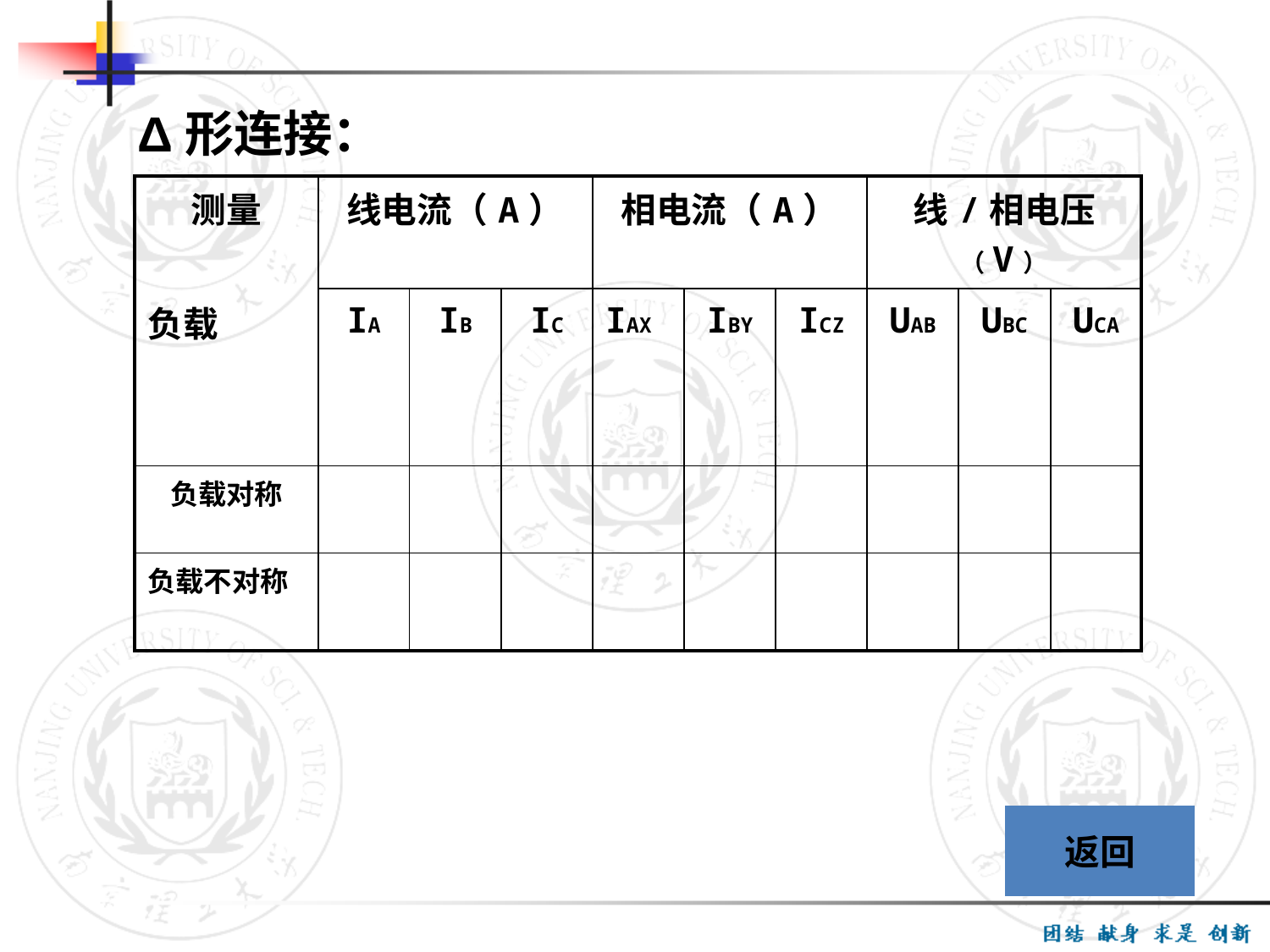

Δ形连接：
| 测量 负载 | 线电流（A） |  |  | 相电流（A） |  |  | 线/相电压（V） |  |  |
| --- | --- | --- | --- | --- | --- | --- | --- | --- | --- |
|  | IA | IB | IC | IAX | IBY | ICZ | UAB | UBC | UCA |
| 负载对称 |  |  |  |  |  |  |  |  |  |
| 负载不对称 |  |  |  |  |  |  |  |  |  |
返回